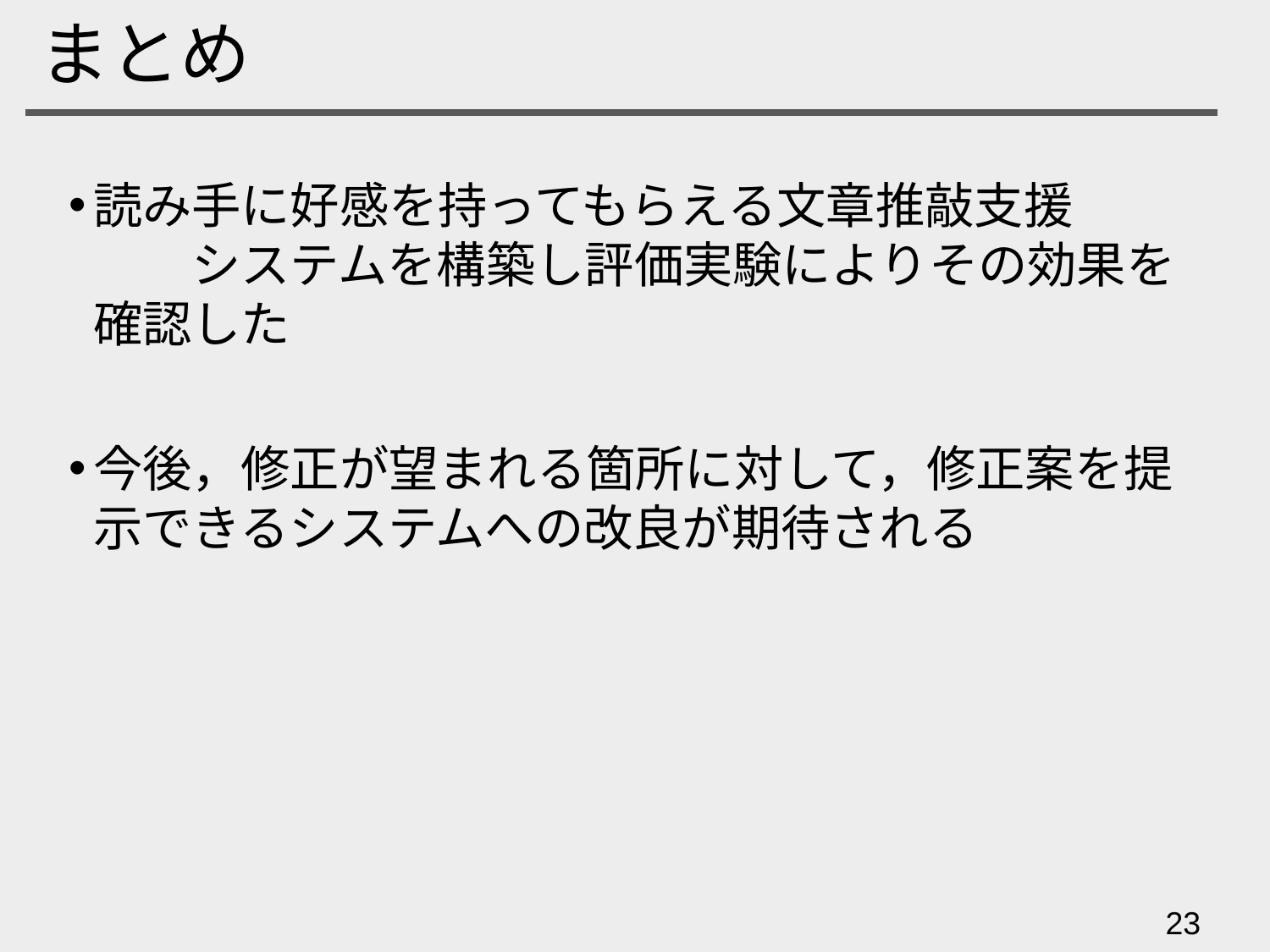

# まとめ
読み手に好感を持ってもらえる文章推敲支援　　　　システムを構築し評価実験によりその効果を確認した

今後，修正が望まれる箇所に対して，修正案を提示できるシステムへの改良が期待される
23